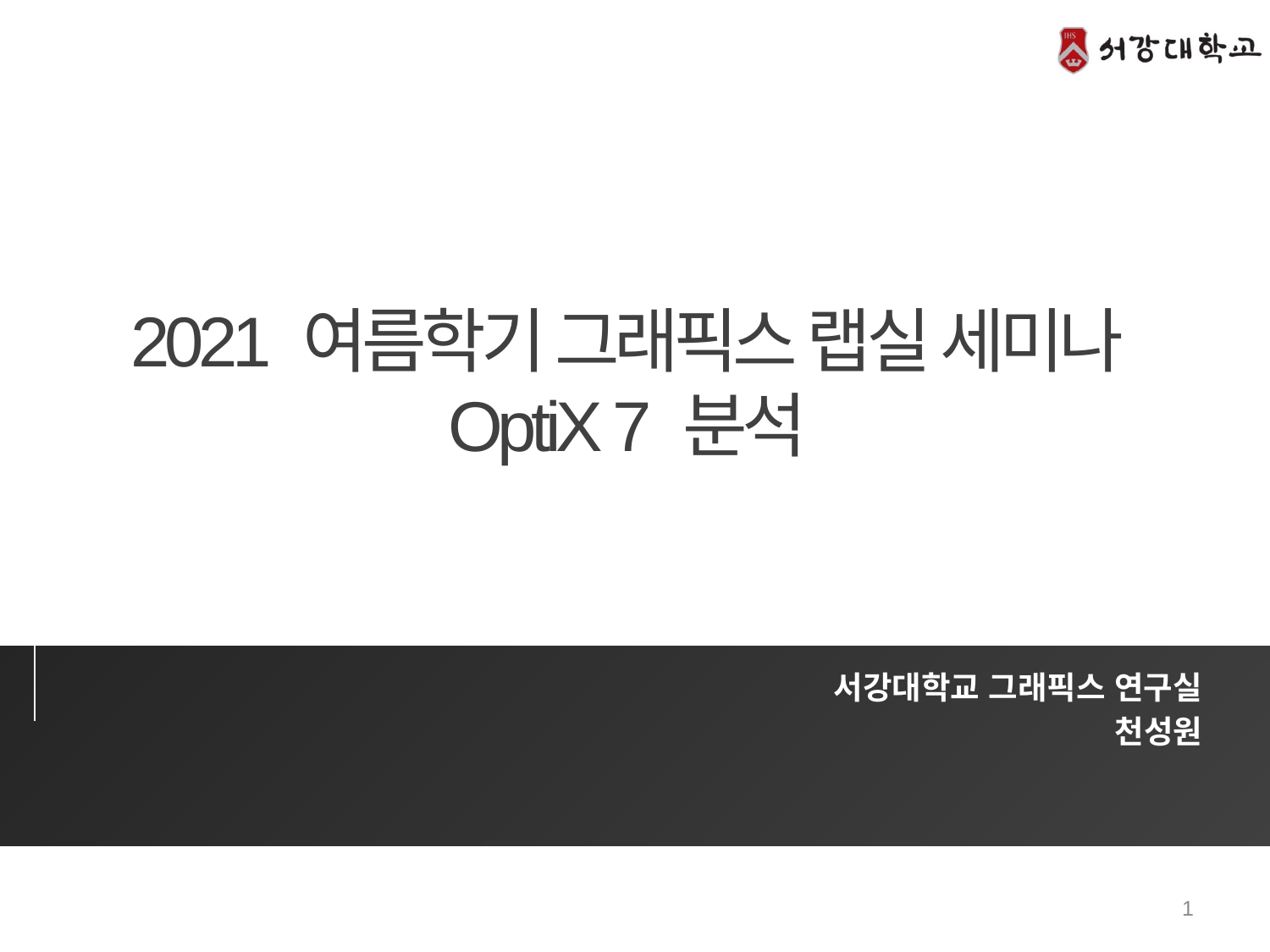

# 2021 여름학기 그래픽스 랩실 세미나 OptiX 7 분석

서강대학교 그래픽스 연구실
천성원
1